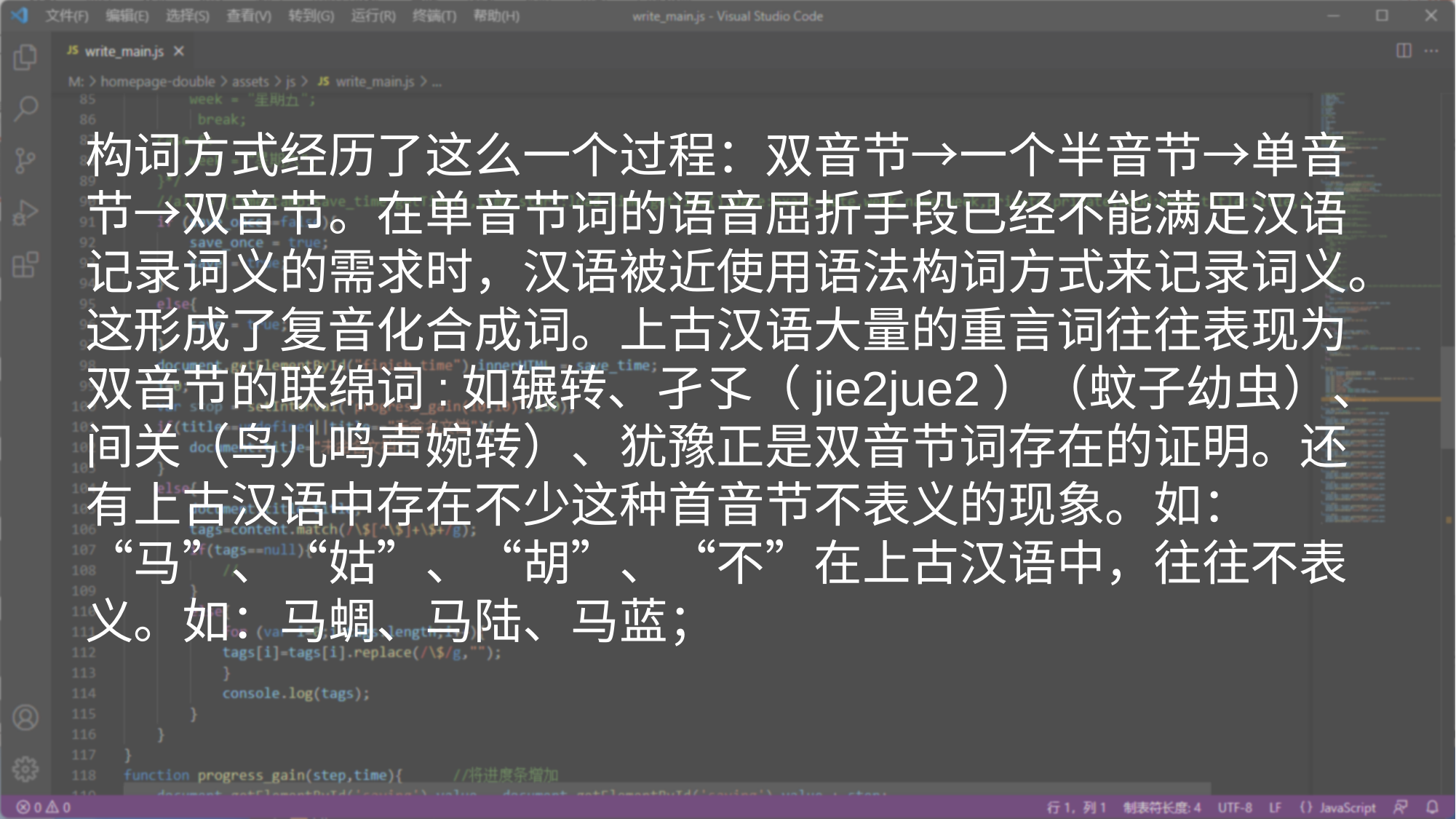

构词方式经历了这么一个过程：双音节→一个半音节→单音节→双音节。在单音节词的语音屈折手段已经不能满足汉语记录词义的需求时，汉语被近使用语法构词方式来记录词义。这形成了复音化合成词。上古汉语大量的重言词往往表现为双音节的联绵词:如辗转、孑孓（jie2jue2）（蚊子幼虫）、间关（鸟儿鸣声婉转）、犹豫正是双音节词存在的证明。还有上古汉语中存在不少这种首音节不表义的现象。如：“马”、“姑”、“胡”、“不”在上古汉语中，往往不表义。如：马蜩、马陆、马蓝；